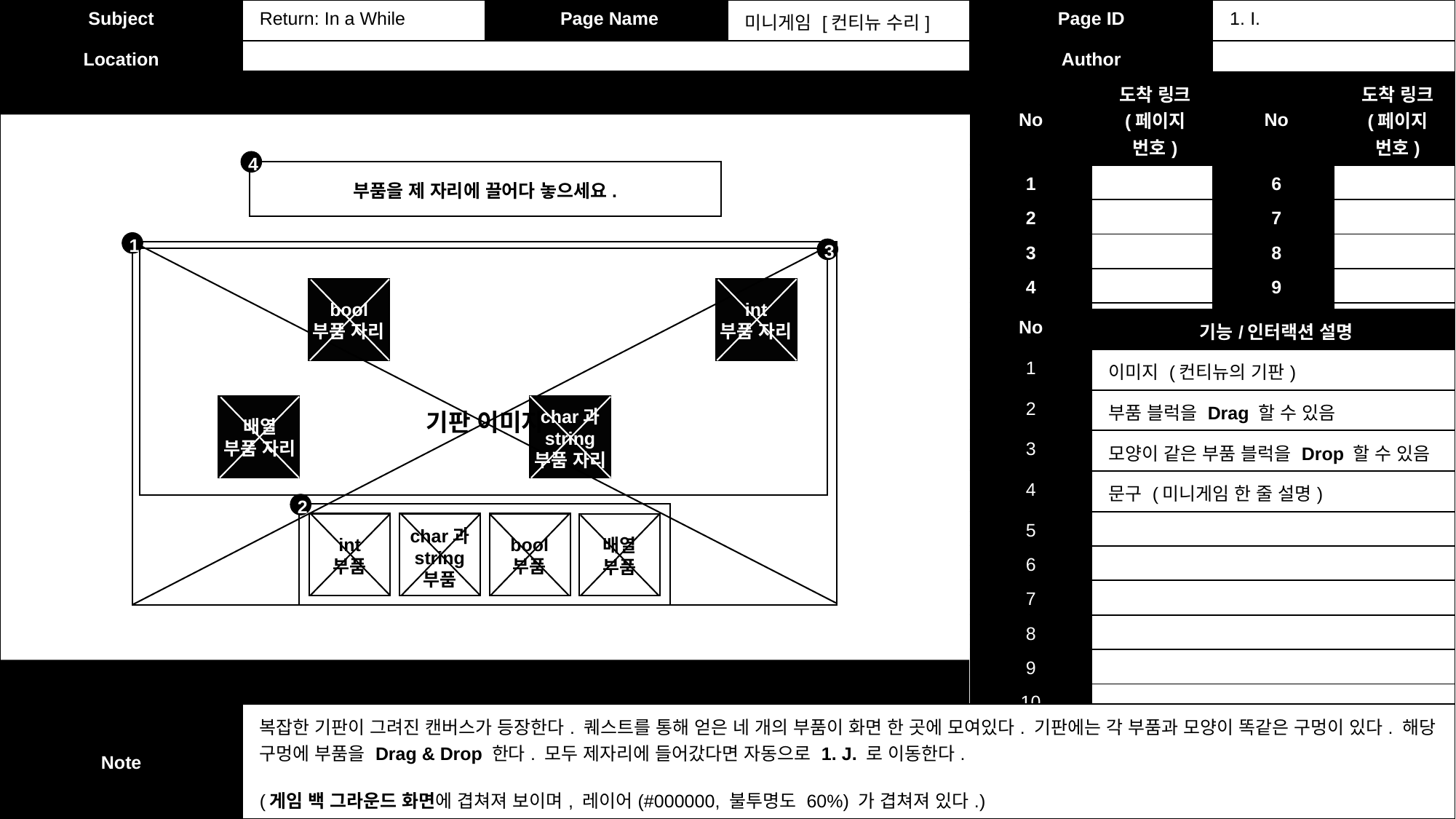

| Subject | Return: In a While | Page Name | 미니게임 [컨티뉴 수리] | Page ID | 1. I. |
| --- | --- | --- | --- | --- | --- |
| Location |  |  |  | Author |  |

| No | 도착 링크 (페이지 번호) | No | 도착 링크 (페이지 번호) |
| --- | --- | --- | --- |
| 1 |  | 6 |  |
| 2 |  | 7 |  |
| 3 |  | 8 |  |
| 4 |  | 9 |  |
| 5 |  | 10 |  |
4

부품을 제 자리에 끌어다 놓으세요.
1
3

bool
부품 자리
int
부품 자리
| No | 기능/인터랙션 설명 |
| --- | --- |
| 1 | 이미지 (컨티뉴의 기판) |
| 2 | 부품 블럭을 Drag 할 수 있음 |
| 3 | 모양이 같은 부품 블럭을 Drop 할 수 있음 |
| 4 | 문구 (미니게임 한 줄 설명) |
| 5 |  |
| 6 |  |
| 7 |  |
| 8 |  |
| 9 |  |
| 10 |  |

char과
string
부품 자리
기판 이미지
배열
부품 자리
2

char과
string
부품

int
부품
bool
부품
배열
부품

| Note | 복잡한 기판이 그려진 캔버스가 등장한다. 퀘스트를 통해 얻은 네 개의 부품이 화면 한 곳에 모여있다. 기판에는 각 부품과 모양이 똑같은 구멍이 있다. 해당 구멍에 부품을 Drag & Drop 한다. 모두 제자리에 들어갔다면 자동으로 1. J. 로 이동한다. (게임 백 그라운드 화면에 겹쳐져 보이며, 레이어(#000000, 불투명도 60%) 가 겹쳐져 있다.) |
| --- | --- |